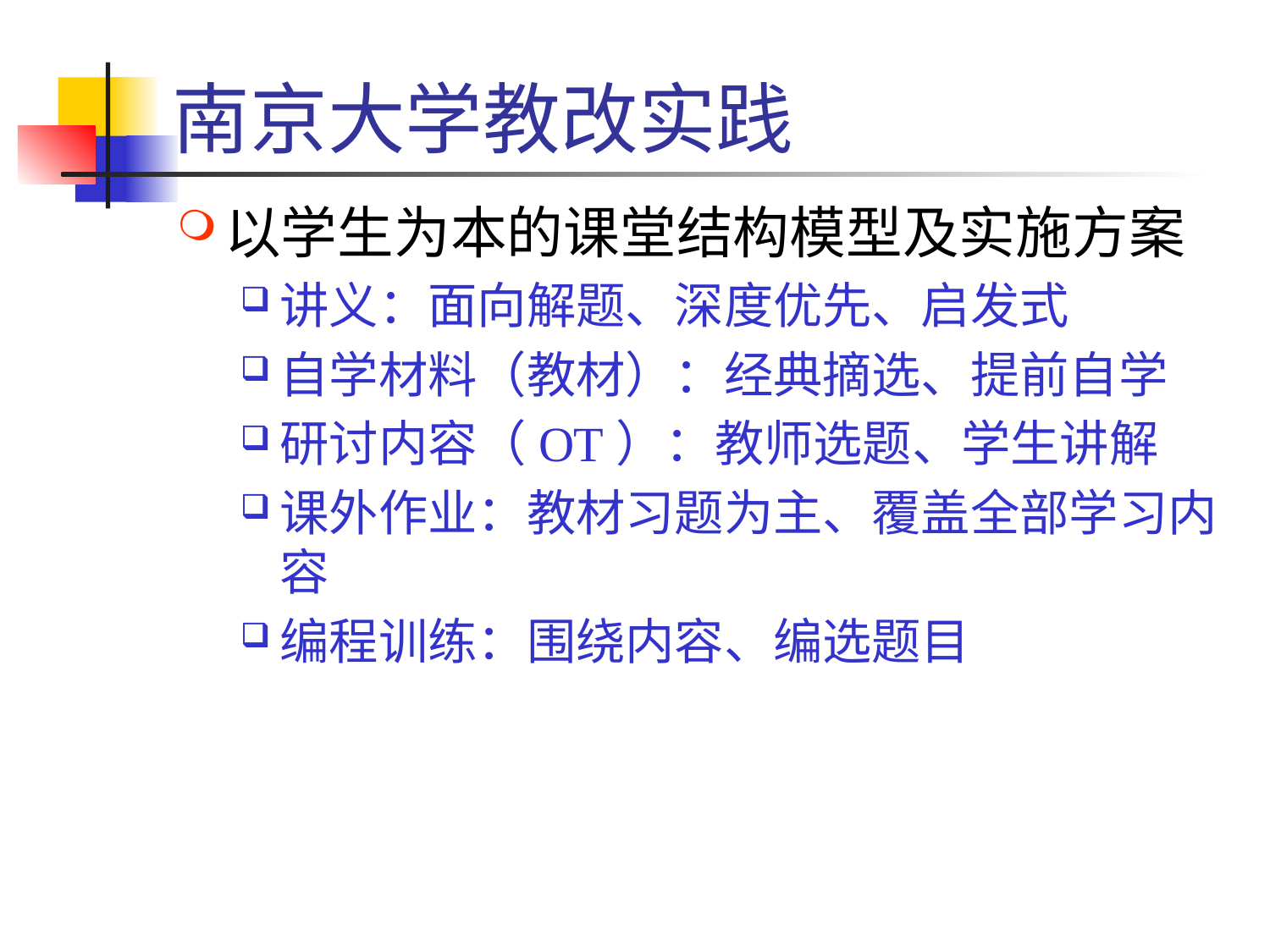

# 南京大学教改实践
以学生为本的课堂结构模型及实施方案
讲义：面向解题、深度优先、启发式
自学材料（教材）：经典摘选、提前自学
研讨内容（OT）：教师选题、学生讲解
课外作业：教材习题为主、覆盖全部学习内容
编程训练：围绕内容、编选题目